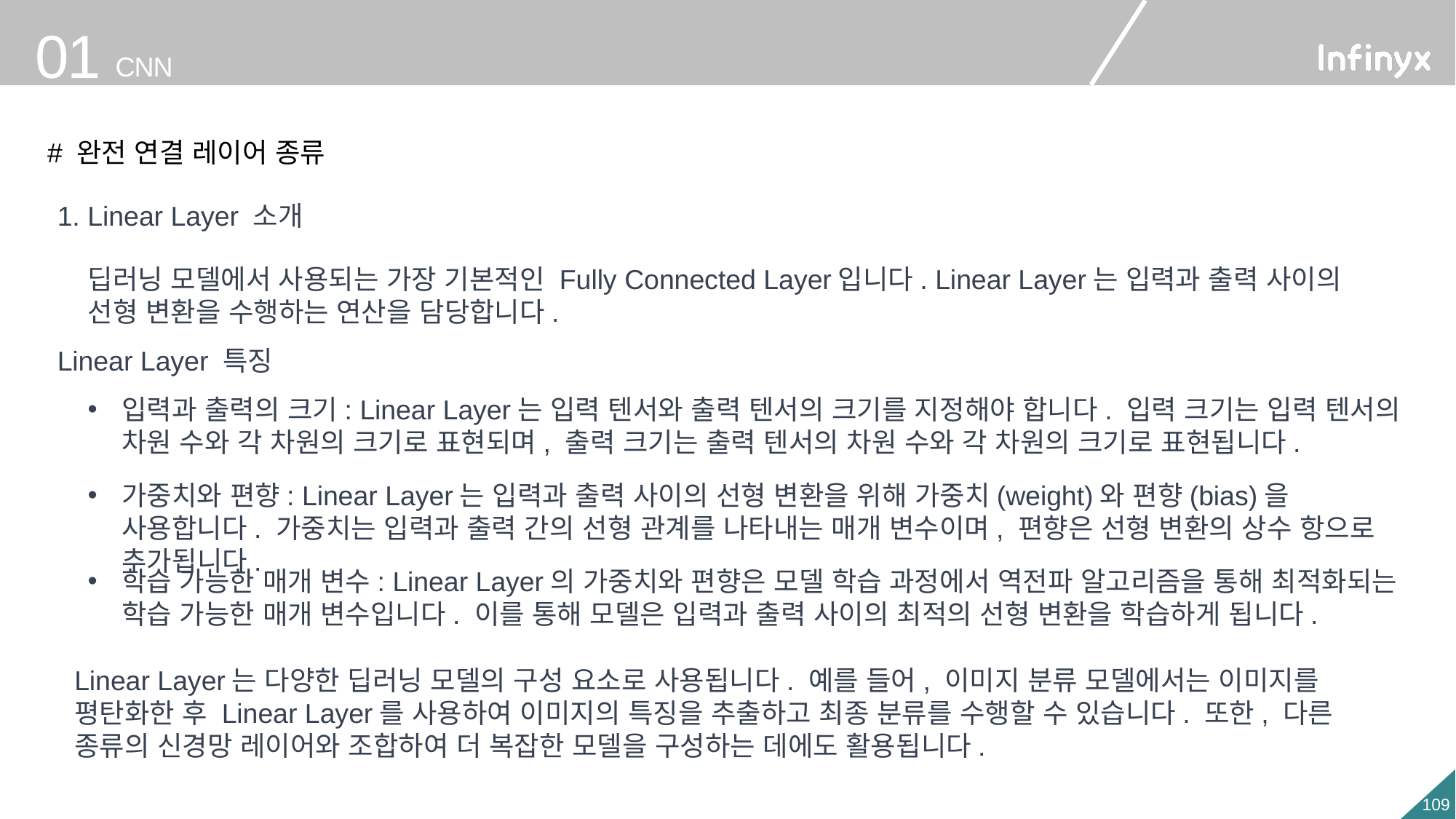

# 완전 연결 레이어 종류
1. Linear Layer 소개
딥러닝 모델에서 사용되는 가장 기본적인 Fully Connected Layer입니다. Linear Layer는 입력과 출력 사이의 선형 변환을 수행하는 연산을 담당합니다.
Linear Layer 특징
입력과 출력의 크기: Linear Layer는 입력 텐서와 출력 텐서의 크기를 지정해야 합니다. 입력 크기는 입력 텐서의 차원 수와 각 차원의 크기로 표현되며, 출력 크기는 출력 텐서의 차원 수와 각 차원의 크기로 표현됩니다.
가중치와 편향: Linear Layer는 입력과 출력 사이의 선형 변환을 위해 가중치(weight)와 편향(bias)을 사용합니다. 가중치는 입력과 출력 간의 선형 관계를 나타내는 매개 변수이며, 편향은 선형 변환의 상수 항으로 추가됩니다.
학습 가능한 매개 변수: Linear Layer의 가중치와 편향은 모델 학습 과정에서 역전파 알고리즘을 통해 최적화되는 학습 가능한 매개 변수입니다. 이를 통해 모델은 입력과 출력 사이의 최적의 선형 변환을 학습하게 됩니다.
Linear Layer는 다양한 딥러닝 모델의 구성 요소로 사용됩니다. 예를 들어, 이미지 분류 모델에서는 이미지를 평탄화한 후 Linear Layer를 사용하여 이미지의 특징을 추출하고 최종 분류를 수행할 수 있습니다. 또한, 다른 종류의 신경망 레이어와 조합하여 더 복잡한 모델을 구성하는 데에도 활용됩니다.